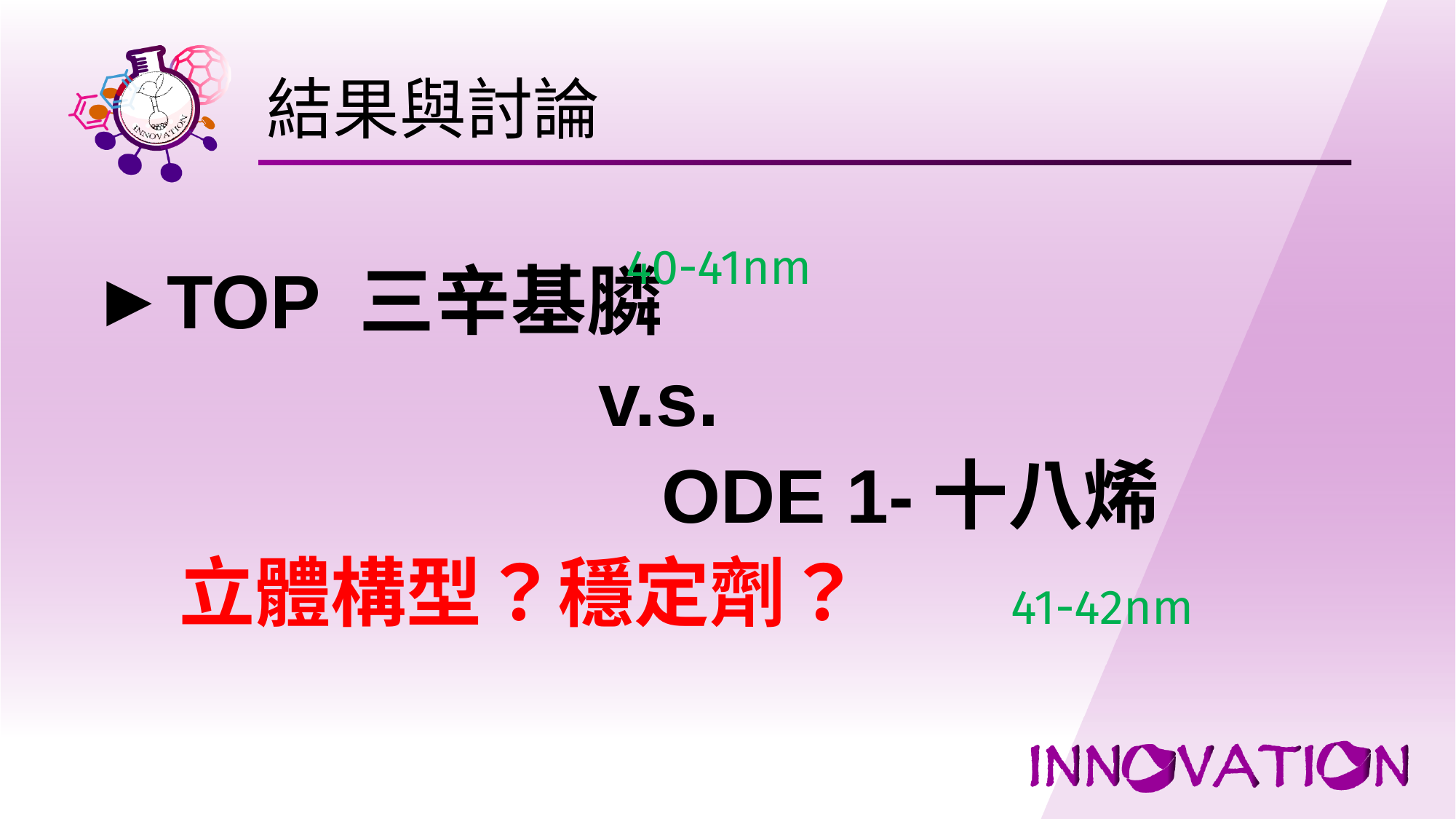

# 結果與討論
40-41nm
TOP 三辛基膦
                        v.s.
                           ODE 1-十八烯
    立體構型？穩定劑？
41-42nm